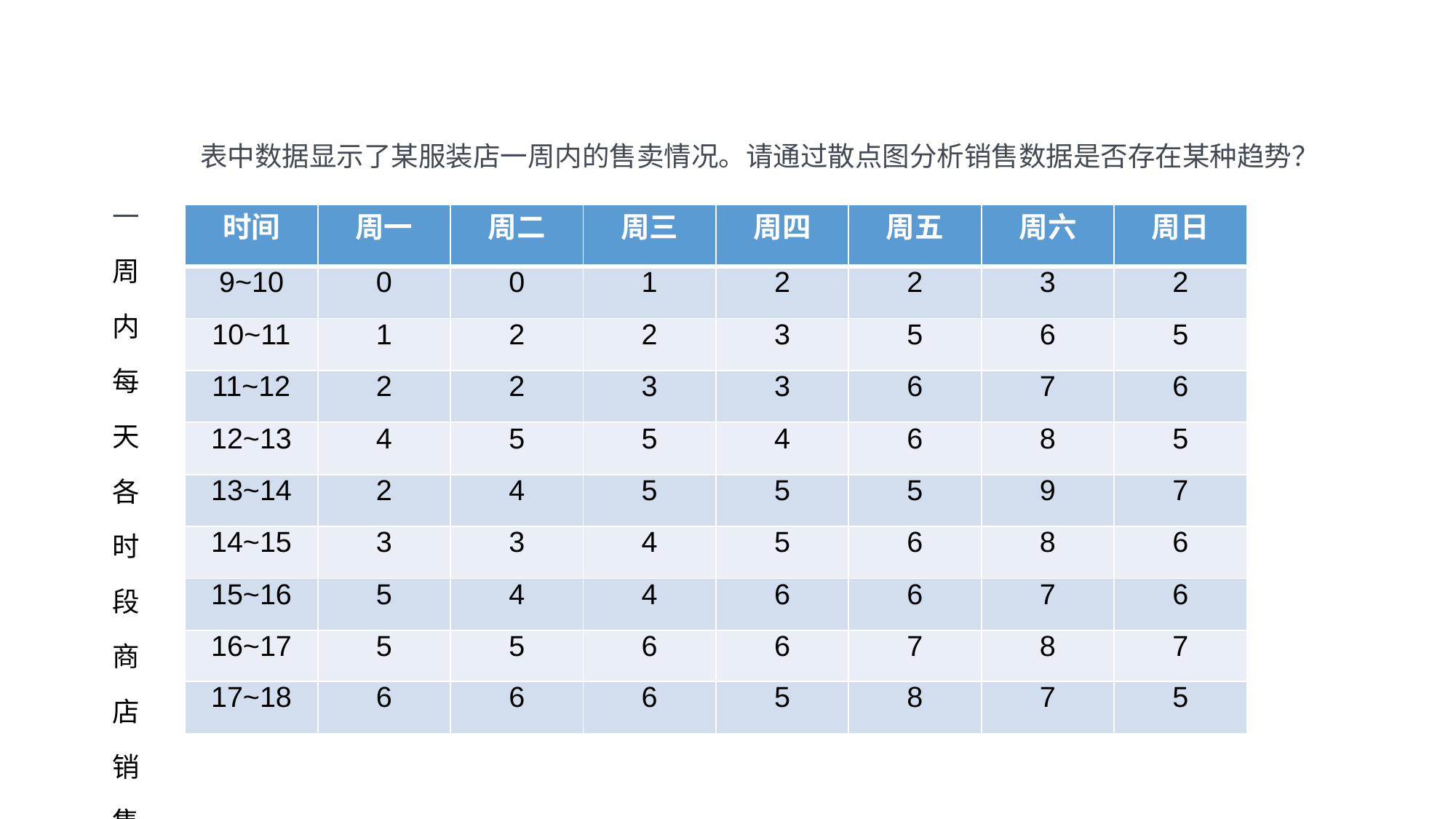

# 表中数据显示了某服装店一周内的售卖情况。请通过散点图分析销售数据是否存在某种趋势？
一  周  内  每  天  各  时  段  商  店  销  售  物  品  数  量
| 时间 | 周一 | 周二 | 周三 | 周四 | 周五 | 周六 | 周日 |
| --- | --- | --- | --- | --- | --- | --- | --- |
| 9~10 | 0 | 0 | 1 | 2 | 2 | 3 | 2 |
| 10~11 | 1 | 2 | 2 | 3 | 5 | 6 | 5 |
| 11~12 | 2 | 2 | 3 | 3 | 6 | 7 | 6 |
| 12~13 | 4 | 5 | 5 | 4 | 6 | 8 | 5 |
| 13~14 | 2 | 4 | 5 | 5 | 5 | 9 | 7 |
| 14~15 | 3 | 3 | 4 | 5 | 6 | 8 | 6 |
| 15~16 | 5 | 4 | 4 | 6 | 6 | 7 | 6 |
| 16~17 | 5 | 5 | 6 | 6 | 7 | 8 | 7 |
| 17~18 | 6 | 6 | 6 | 5 | 8 | 7 | 5 |